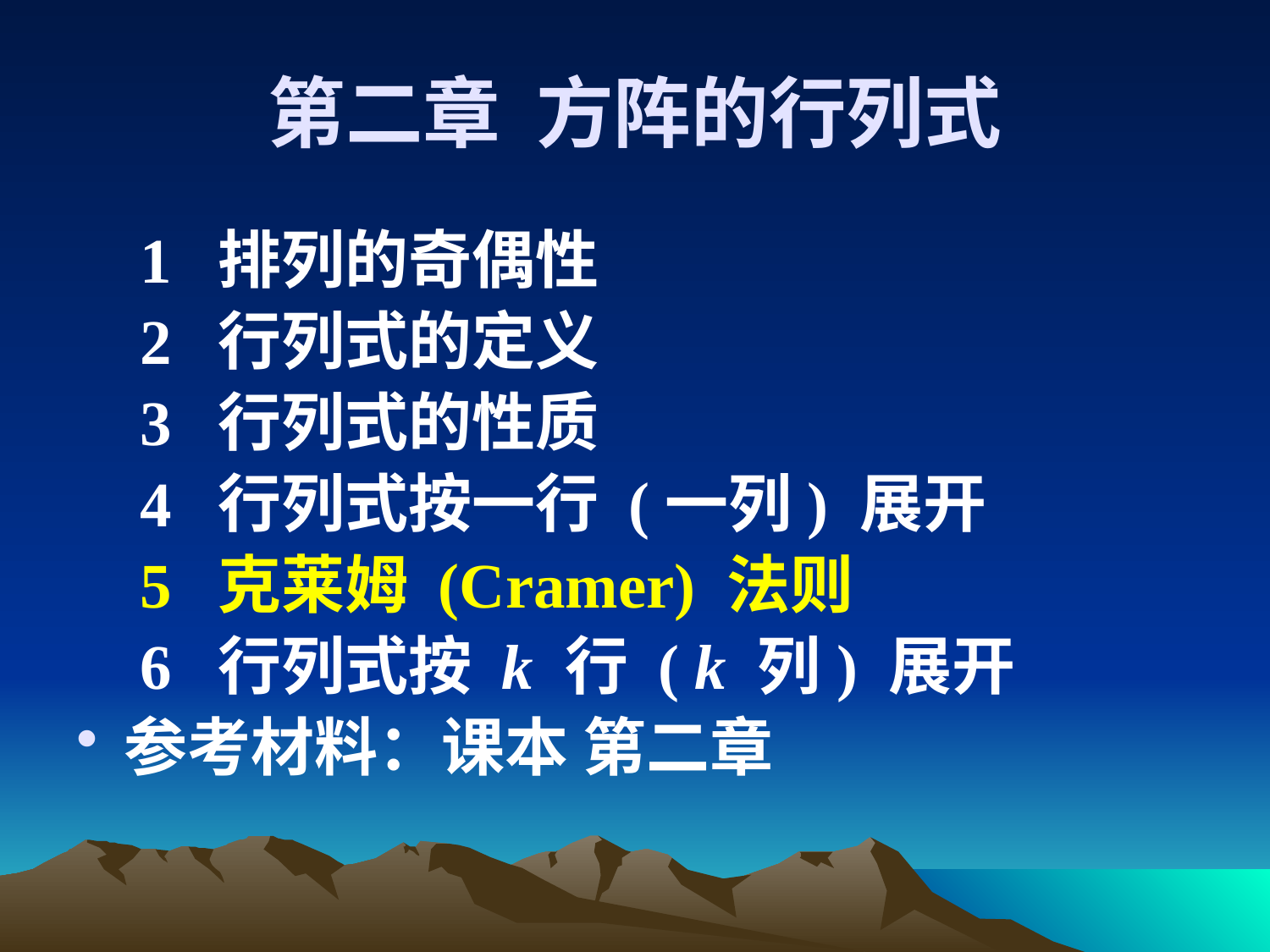

# 第二章  方阵的行列式
    1  排列的奇偶性
    2  行列式的定义
    3  行列式的性质
    4  行列式按一行 (一列) 展开
    5  克莱姆 (Cramer) 法则
    6  行列式按 k 行 ( k 列) 展开
参考材料：课本 第二章